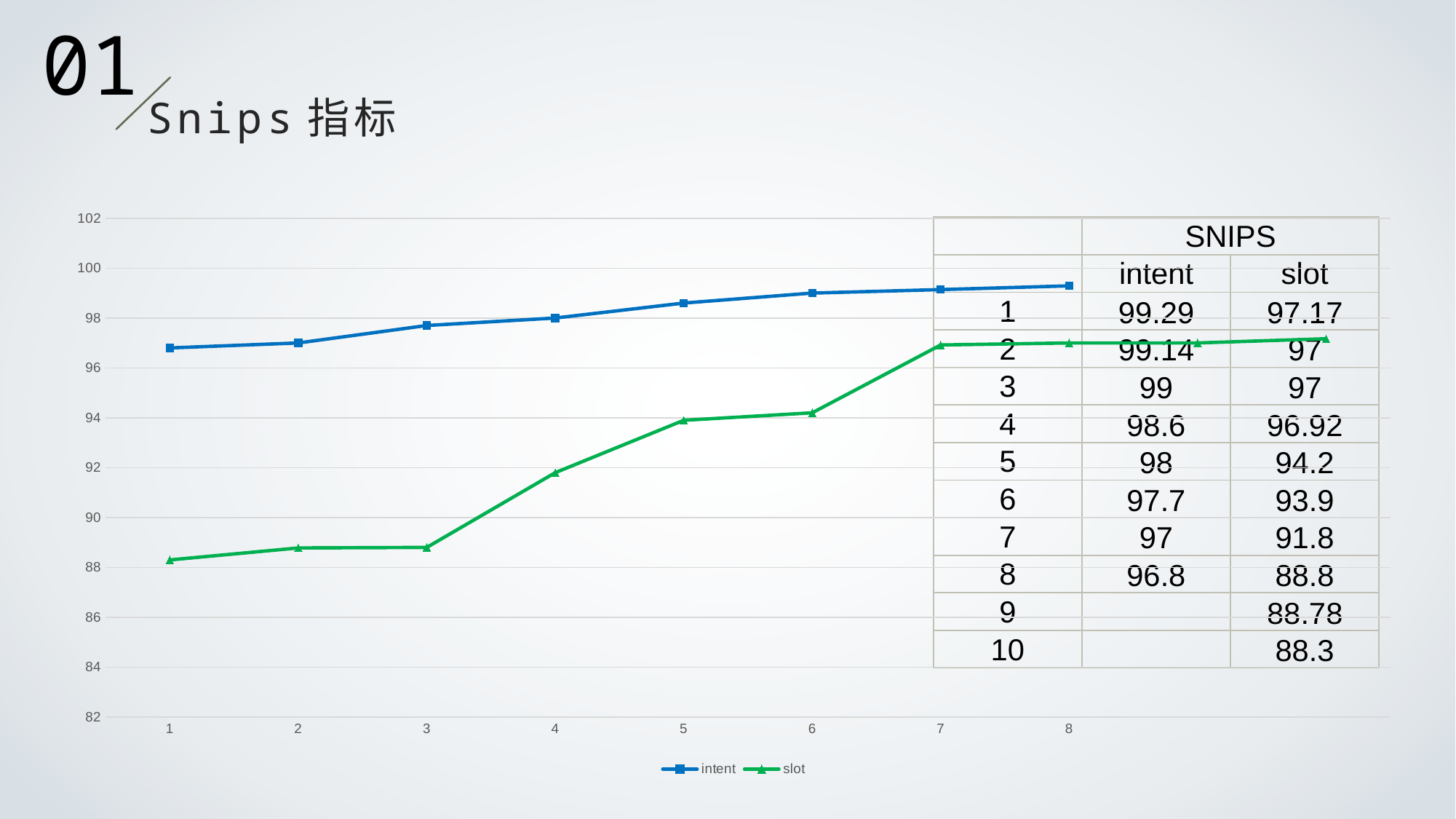

01
Snips指标

### Chart

| Category | intent | slot |
|---|---|---|
|  | SNIPS |  |
| --- | --- | --- |
|  | intent | slot |
| 1 | 99.29 | 97.17 |
| 2 | 99.14 | 97 |
| 3 | 99 | 97 |
| 4 | 98.6 | 96.92 |
| 5 | 98 | 94.2 |
| 6 | 97.7 | 93.9 |
| 7 | 97 | 91.8 |
| 8 | 96.8 | 88.8 |
| 9 |  | 88.78 |
| 10 |  | 88.3 |